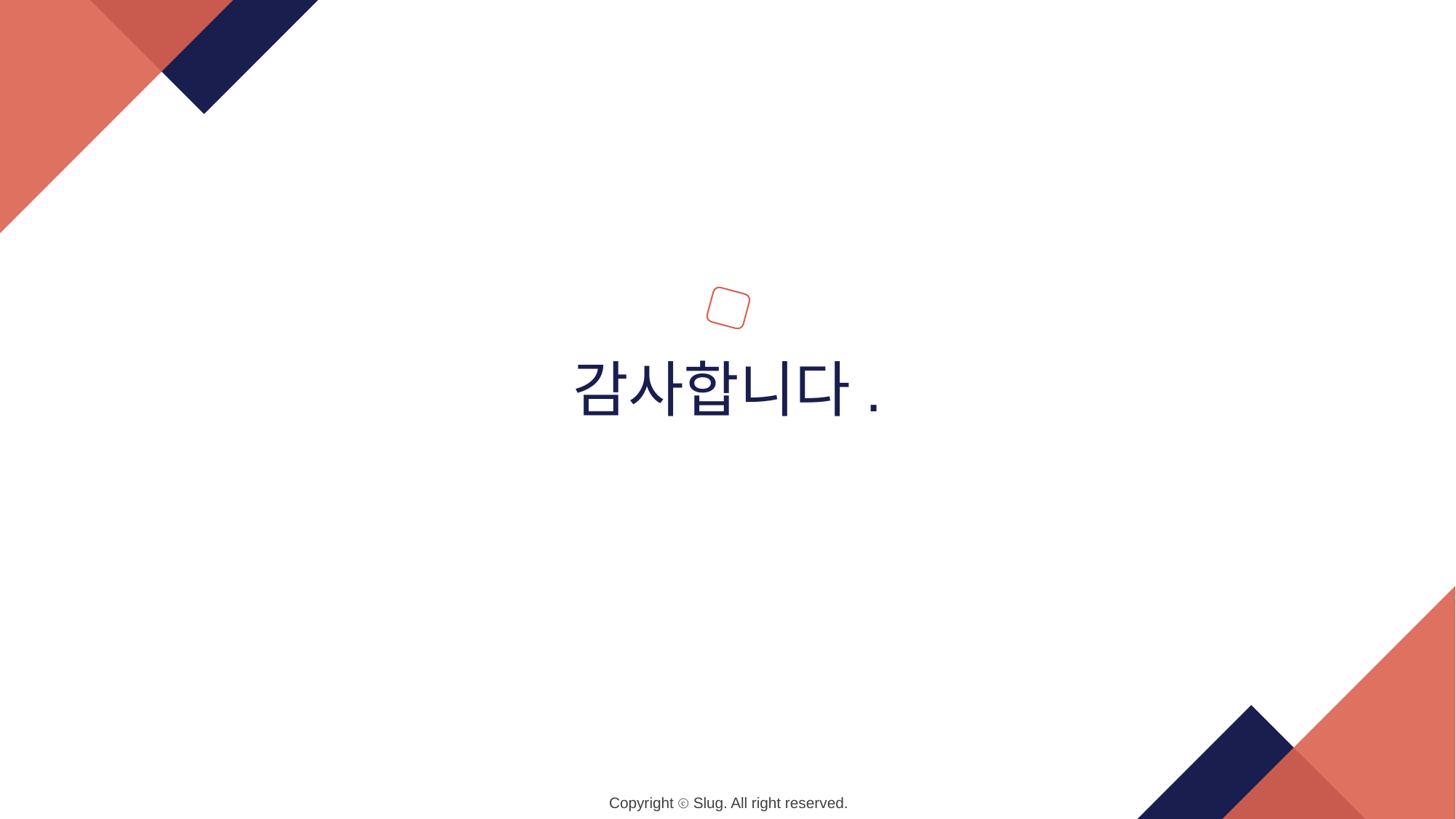

감사합니다.

32
Copyright ⓒ Slug. All right reserved.